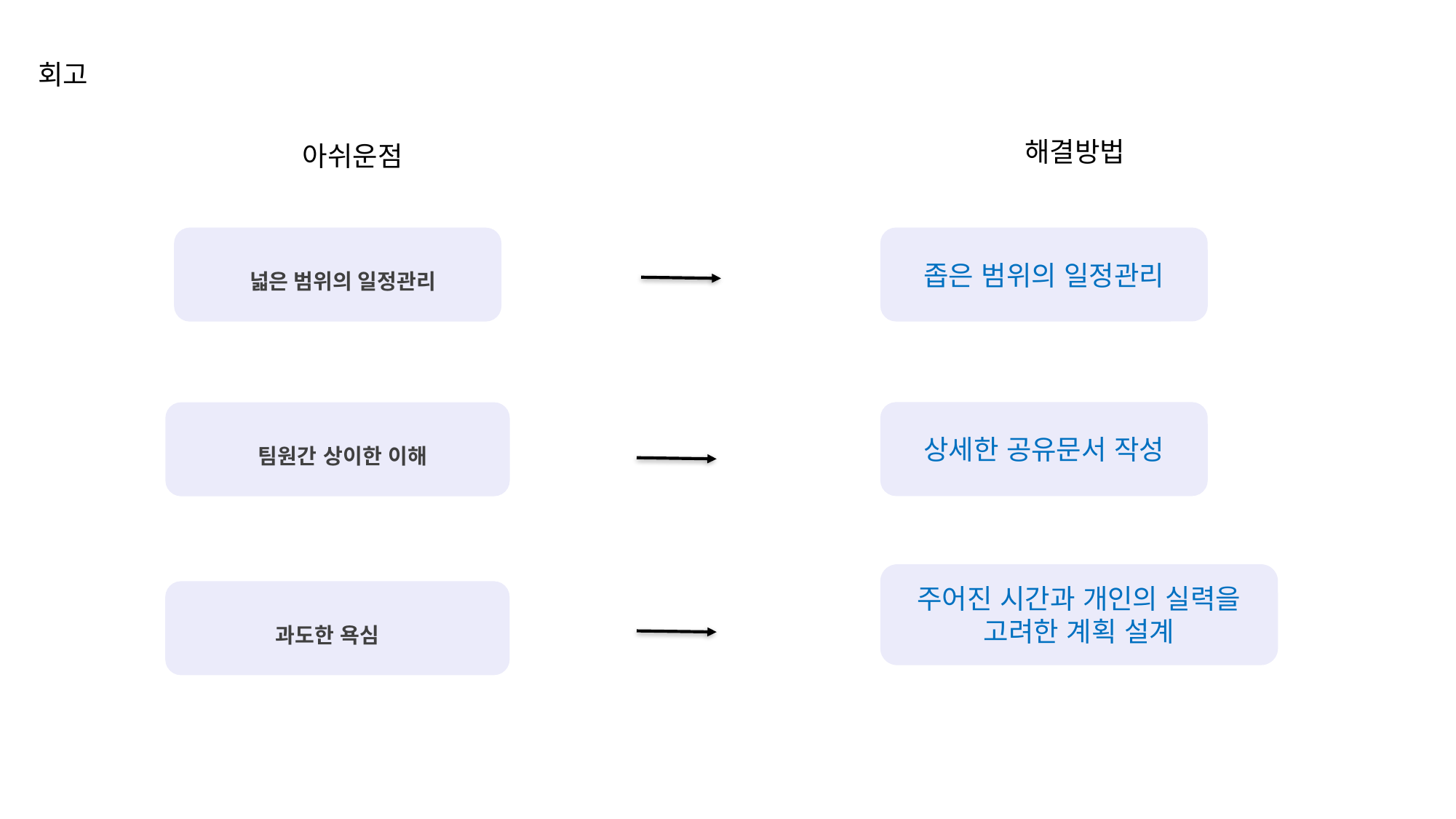

회고
해결방법
아쉬운점
아쉬운 점
좁은 범위의 일정관리

넓은 범위의 일정관리
상세한 공유문서 작성

팀원간 상이한 이해
주어진 시간과 개인의 실력을
고려한 계획 설계
과도한 욕심